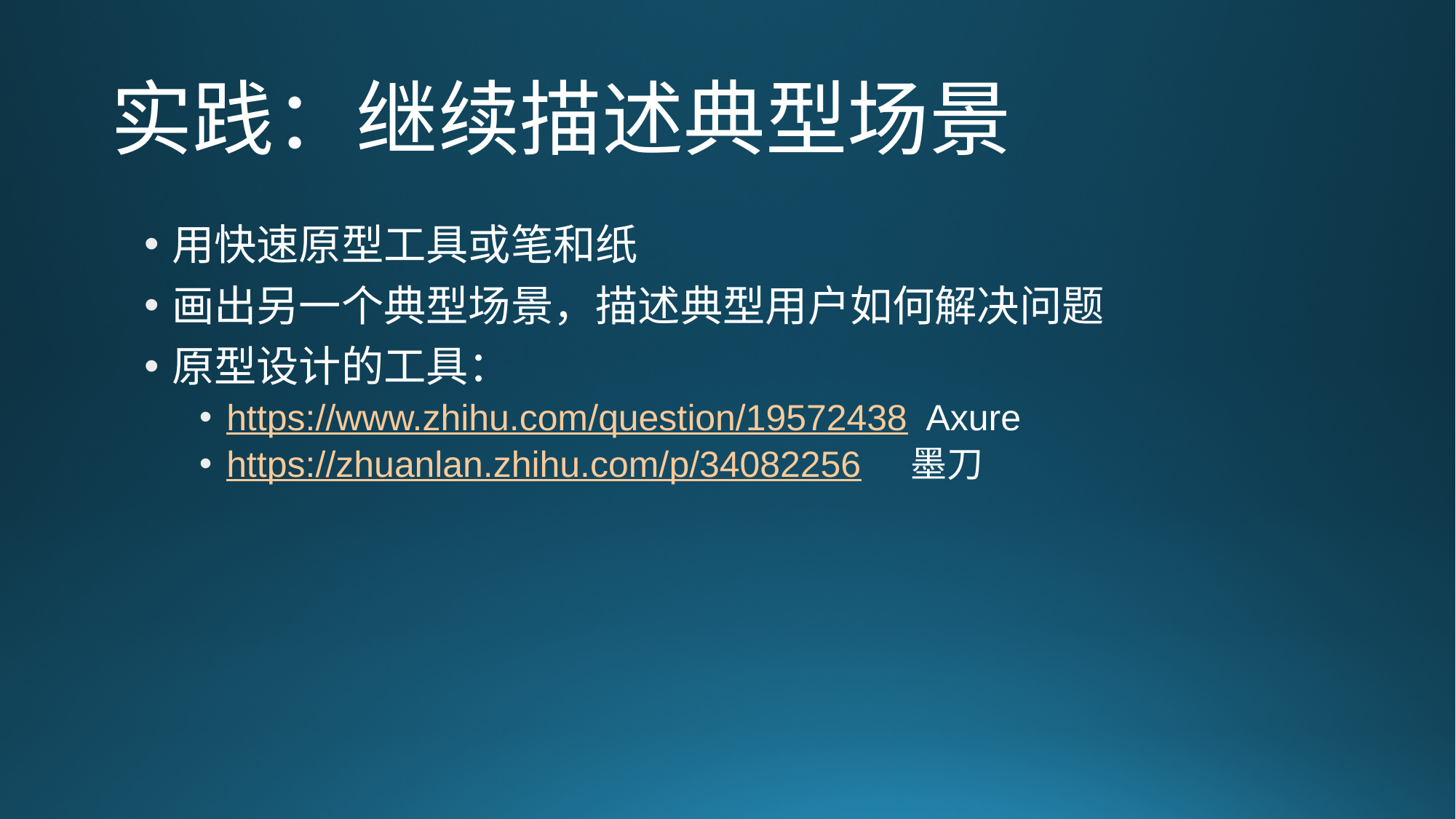

# 实践：继续描述典型场景
用快速原型工具或笔和纸
画出另一个典型场景，描述典型用户如何解决问题
原型设计的工具：
https://www.zhihu.com/question/19572438  Axure
https://zhuanlan.zhihu.com/p/34082256    墨刀